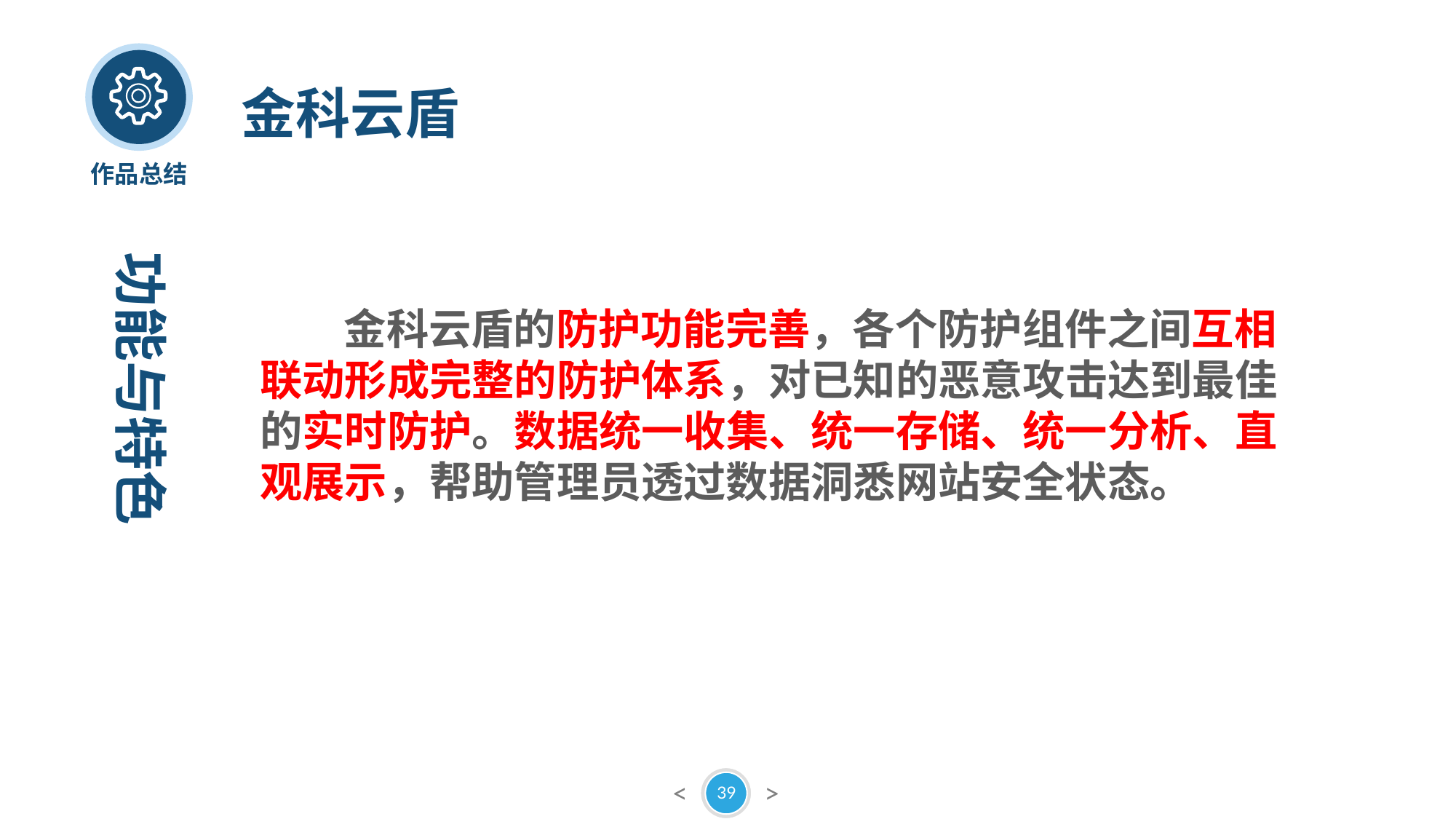

功能与特色
金科云盾
作品总结
  金科云盾的防护功能完善，各个防护组件之间互相联动形成完整的防护体系，对已知的恶意攻击达到最佳的实时防护。数据统一收集、统一存储、统一分析、直观展示，帮助管理员透过数据洞悉网站安全状态。
39